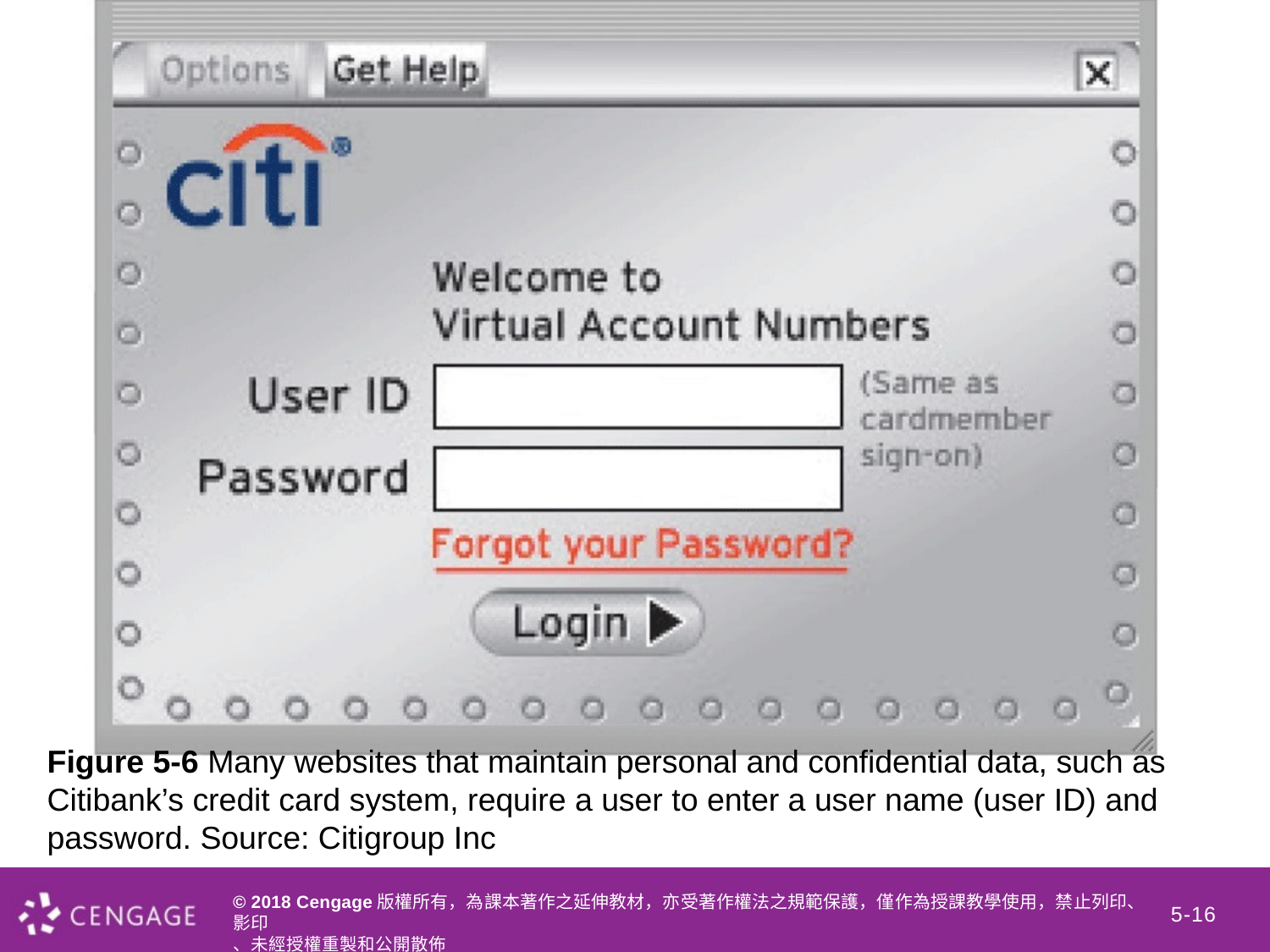

Figure 5-6 Many websites that maintain personal and confidential data, such as Citibank’s credit card system, require a user to enter a user name (user ID) and password. Source: Citigroup Inc

© 2018 Cengage版權所有，為課本著作之延伸教材，亦受著作權法之規範保護，僅作為授課教學使用，禁止列印、影印
、未經授權重製和公開散佈
5-16